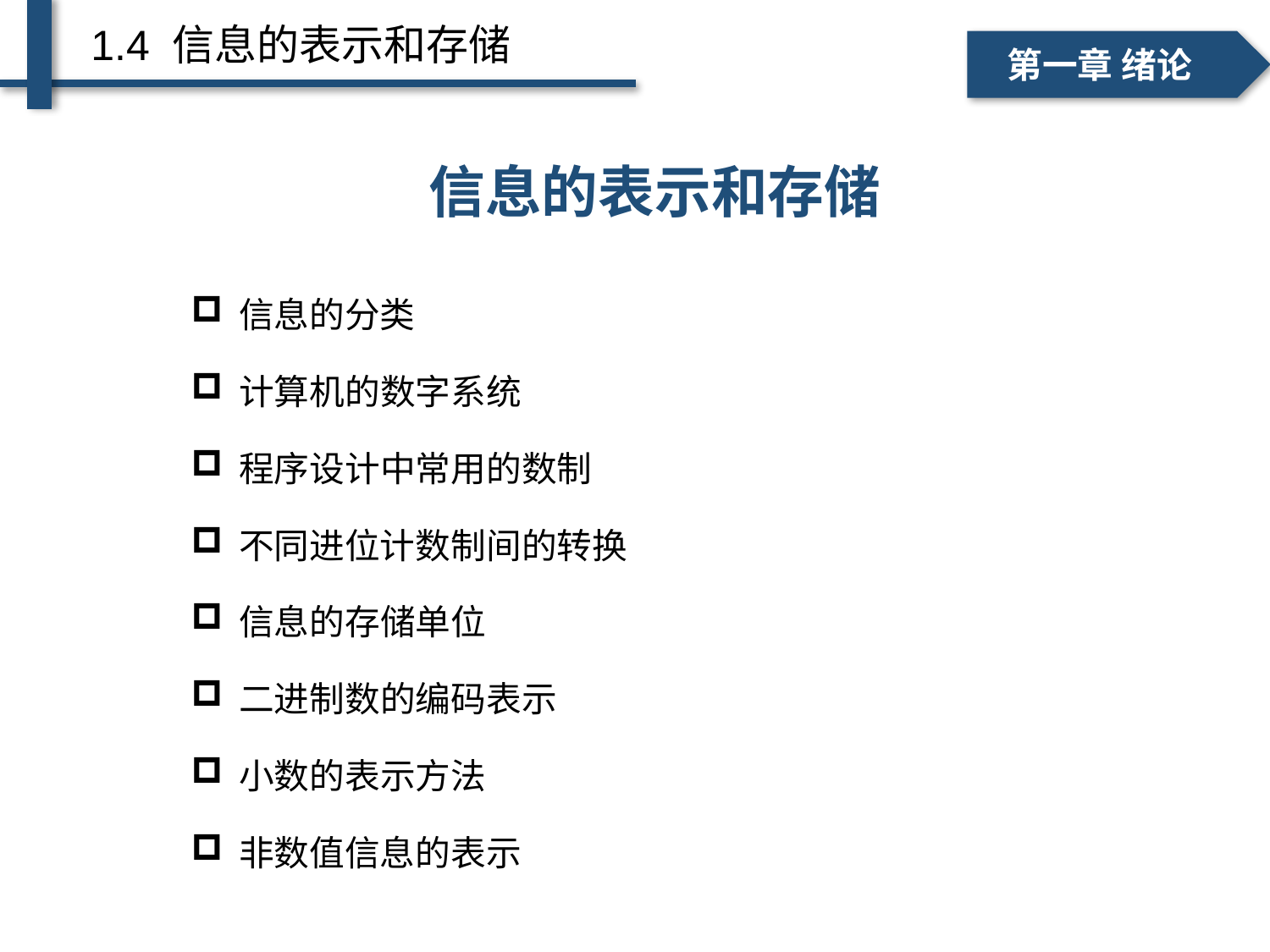

1.4 信息的表示和存储

一、个人简介
二、学术成绩

第一章 绪论
维护
维护

信息的表示和存储
信息的分类
计算机的数字系统
程序设计中常用的数制
不同进位计数制间的转换
信息的存储单位
二进制数的编码表示
小数的表示方法
非数值信息的表示
42